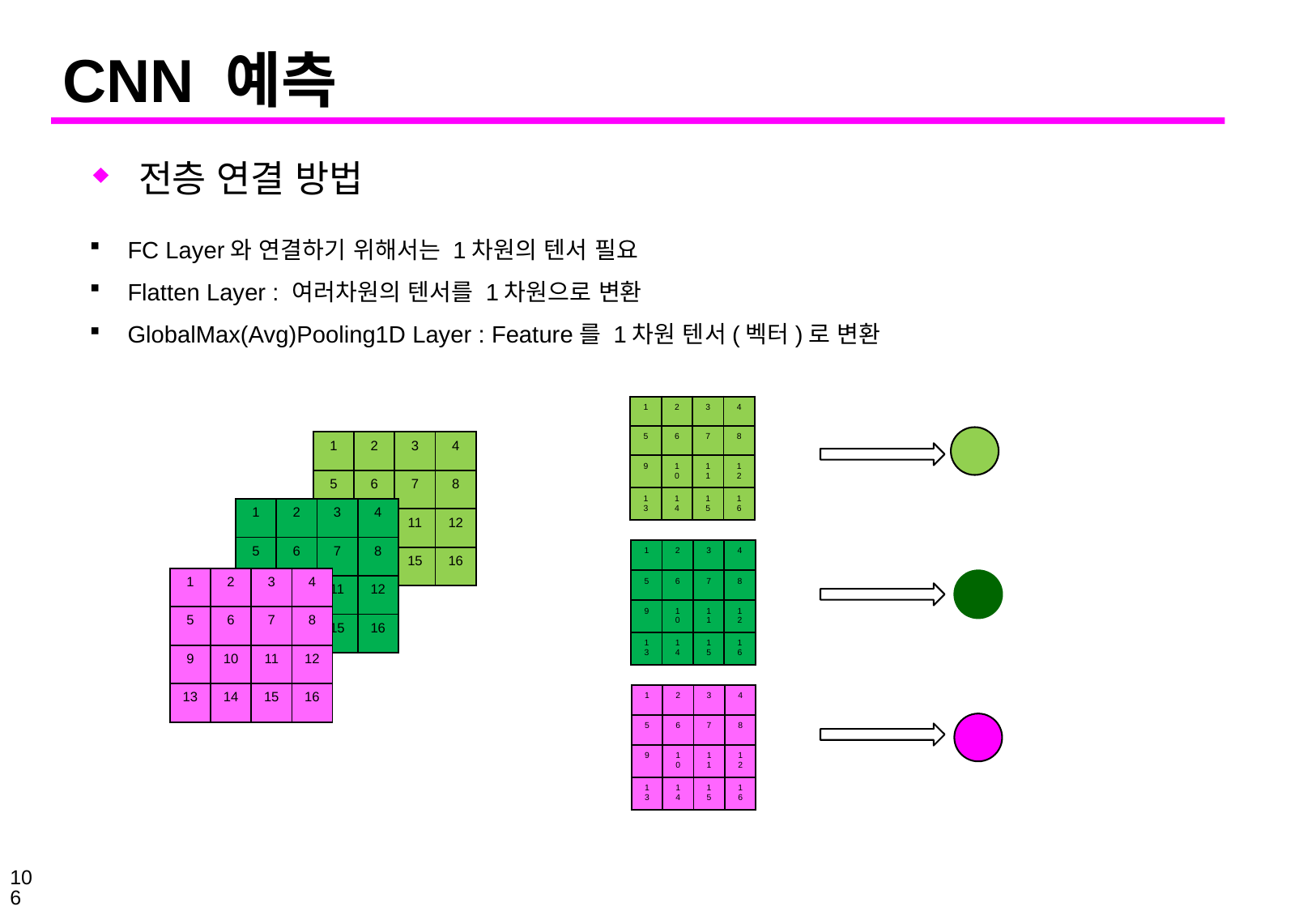

# CNN 예측
전층 연결 방법
FC Layer와 연결하기 위해서는 1차원의 텐서 필요
Flatten Layer : 여러차원의 텐서를 1차원으로 변환
GlobalMax(Avg)Pooling1D Layer : Feature를 1차원 텐서(벡터)로 변환
| 1 | 2 | 3 | 4 |
| --- | --- | --- | --- |
| 5 | 6 | 7 | 8 |
| 9 | 10 | 11 | 12 |
| 13 | 14 | 15 | 16 |

| 1 | 2 | 3 | 4 |
| --- | --- | --- | --- |
| 5 | 6 | 7 | 8 |
| 9 | 10 | 11 | 12 |
| 13 | 14 | 15 | 16 |

| 1 | 2 | 3 | 4 |
| --- | --- | --- | --- |
| 5 | 6 | 7 | 8 |
| 9 | 10 | 11 | 12 |
| 13 | 14 | 15 | 16 |
| 1 | 2 | 3 | 4 |
| --- | --- | --- | --- |
| 5 | 6 | 7 | 8 |
| 9 | 10 | 11 | 12 |
| 13 | 14 | 15 | 16 |
| 1 | 2 | 3 | 4 |
| --- | --- | --- | --- |
| 5 | 6 | 7 | 8 |
| 9 | 10 | 11 | 12 |
| 13 | 14 | 15 | 16 |

| 1 | 2 | 3 | 4 |
| --- | --- | --- | --- |
| 5 | 6 | 7 | 8 |
| 9 | 10 | 11 | 12 |
| 13 | 14 | 15 | 16 |

106